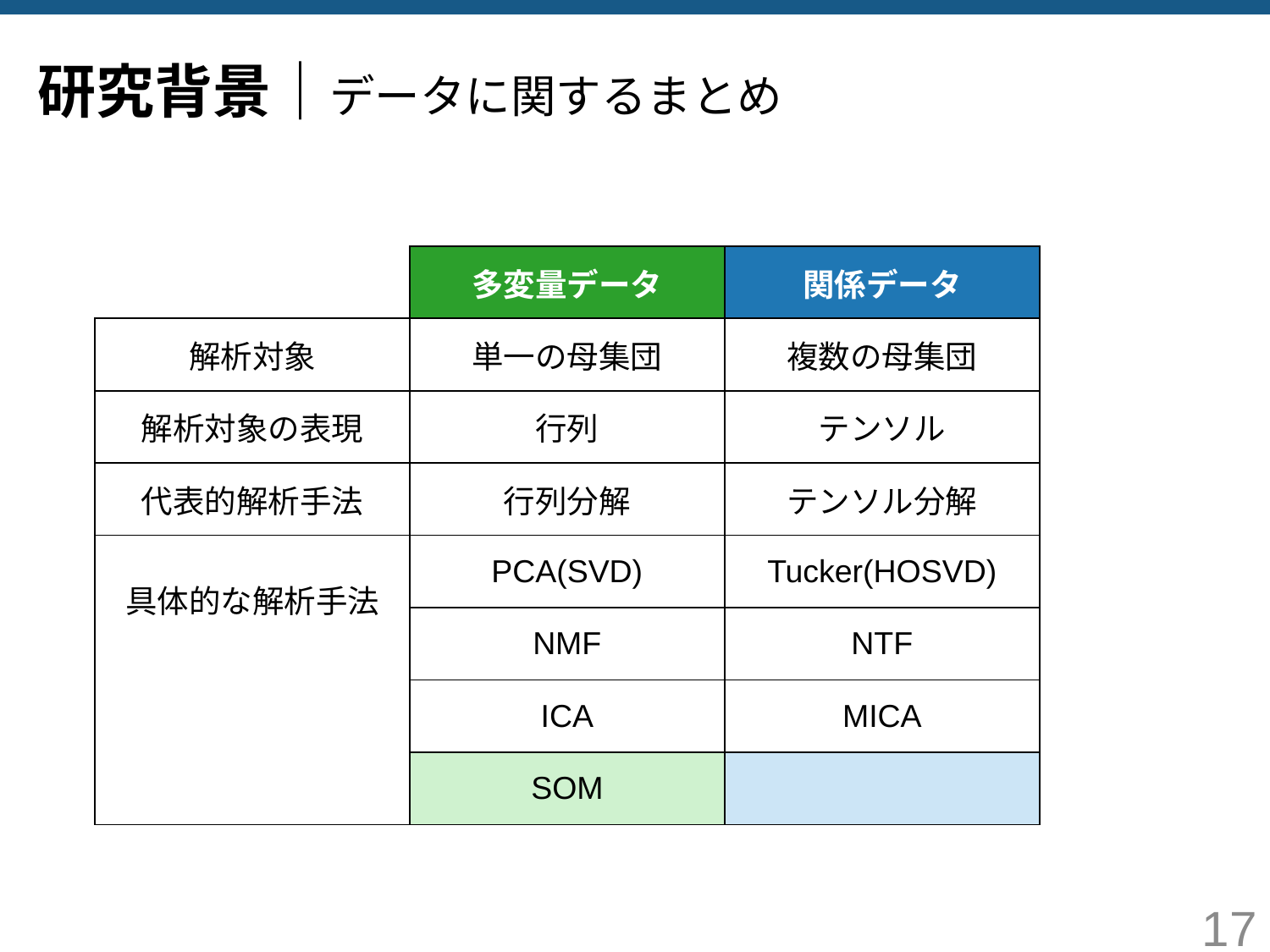

研究背景｜データに関するまとめ
|  | 多変量データ | 関係データ |
| --- | --- | --- |
| 解析対象 | 単一の母集団 | 複数の母集団 |
| 解析対象の表現 | 行列 | テンソル |
| 代表的解析手法 | 行列分解 | テンソル分解 |
| 具体的な解析手法 | PCA(SVD) | Tucker(HOSVD) |
|  | NMF | NTF |
|  | ICA | MICA |
|  | SOM |  |
17